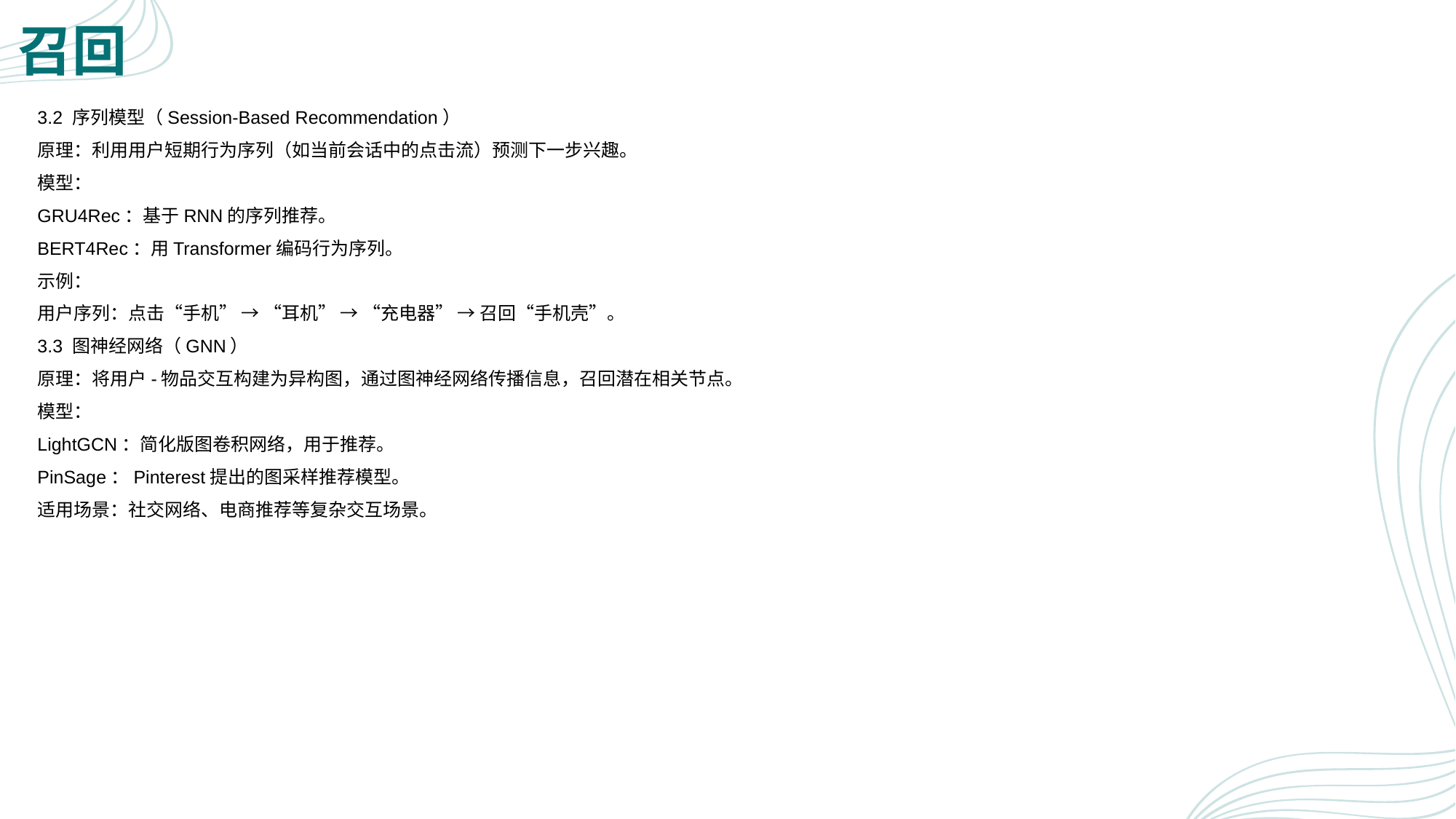

# 召回
3.2 序列模型（Session-Based Recommendation）
原理：利用用户短期行为序列（如当前会话中的点击流）预测下一步兴趣。
模型：
GRU4Rec：基于RNN的序列推荐。
BERT4Rec：用Transformer编码行为序列。
示例：
用户序列：点击“手机” → “耳机” → “充电器” → 召回“手机壳”。
3.3 图神经网络（GNN）
原理：将用户-物品交互构建为异构图，通过图神经网络传播信息，召回潜在相关节点。
模型：
LightGCN：简化版图卷积网络，用于推荐。
PinSage：Pinterest提出的图采样推荐模型。
适用场景：社交网络、电商推荐等复杂交互场景。